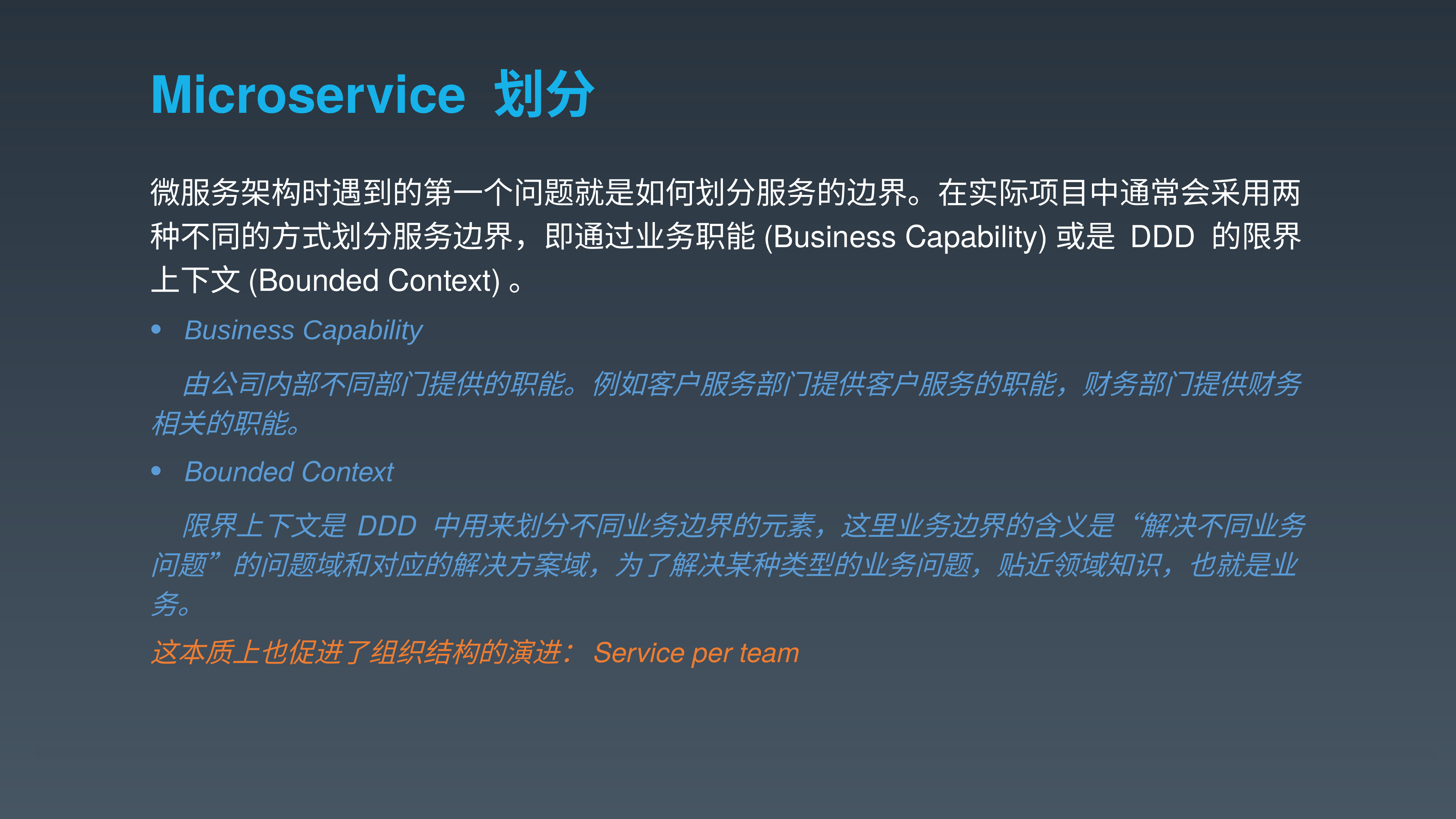

# Microservice 划分
微服务架构时遇到的第一个问题就是如何划分服务的边界。在实际项目中通常会采用两种不同的方式划分服务边界，即通过业务职能(Business Capability)或是 DDD 的限界上下文(Bounded Context)。
Business Capability
    由公司内部不同部门提供的职能。例如客户服务部门提供客户服务的职能，财务部门提供财务相关的职能。
Bounded Context
    限界上下文是 DDD 中用来划分不同业务边界的元素，这里业务边界的含义是“解决不同业务问题”的问题域和对应的解决方案域，为了解决某种类型的业务问题，贴近领域知识，也就是业务。
这本质上也促进了组织结构的演进：Service per team